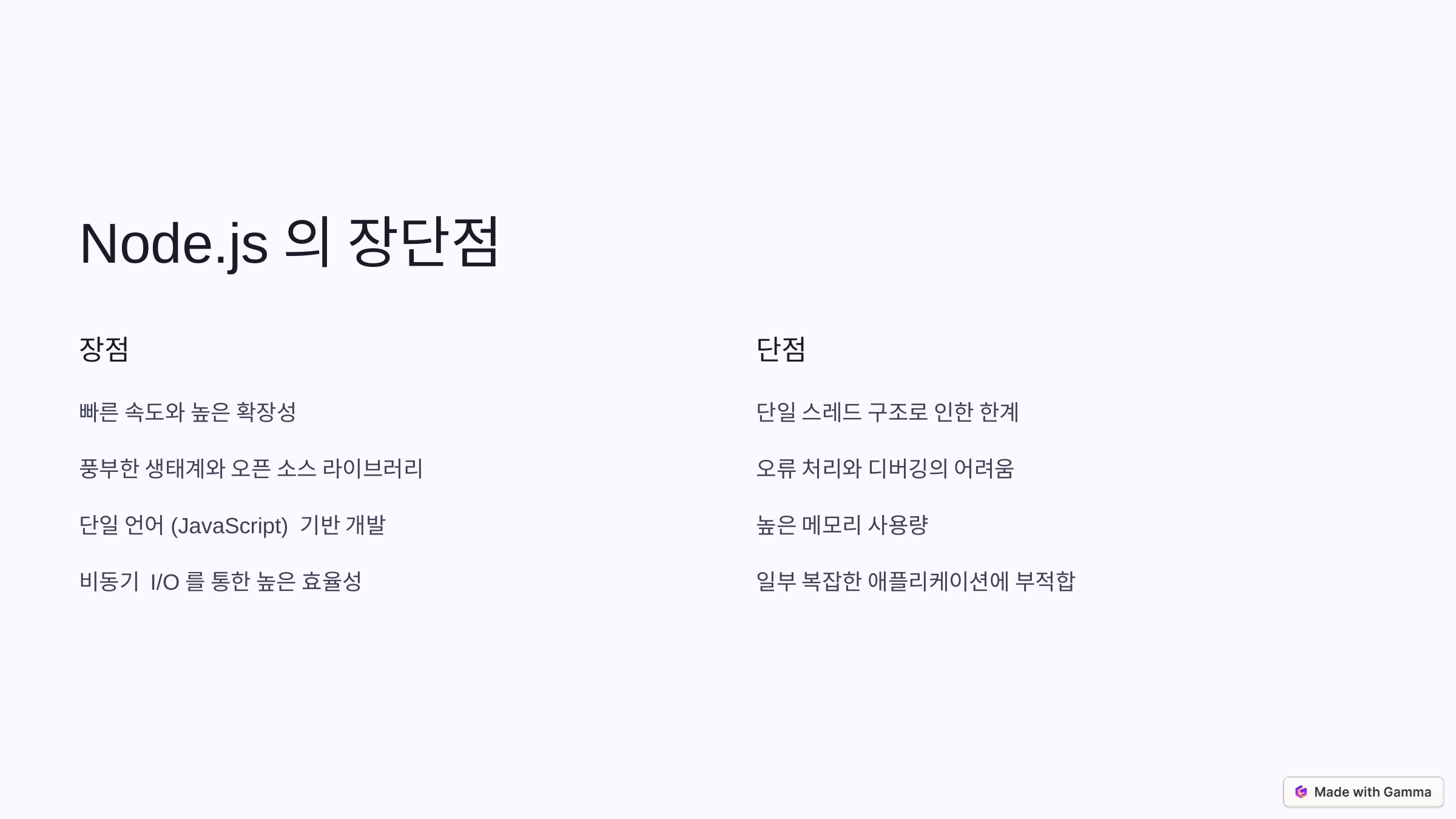

Node.js의 장단점
장점
단점
빠른 속도와 높은 확장성
단일 스레드 구조로 인한 한계
풍부한 생태계와 오픈 소스 라이브러리
오류 처리와 디버깅의 어려움
단일 언어(JavaScript) 기반 개발
높은 메모리 사용량
비동기 I/O를 통한 높은 효율성
일부 복잡한 애플리케이션에 부적합